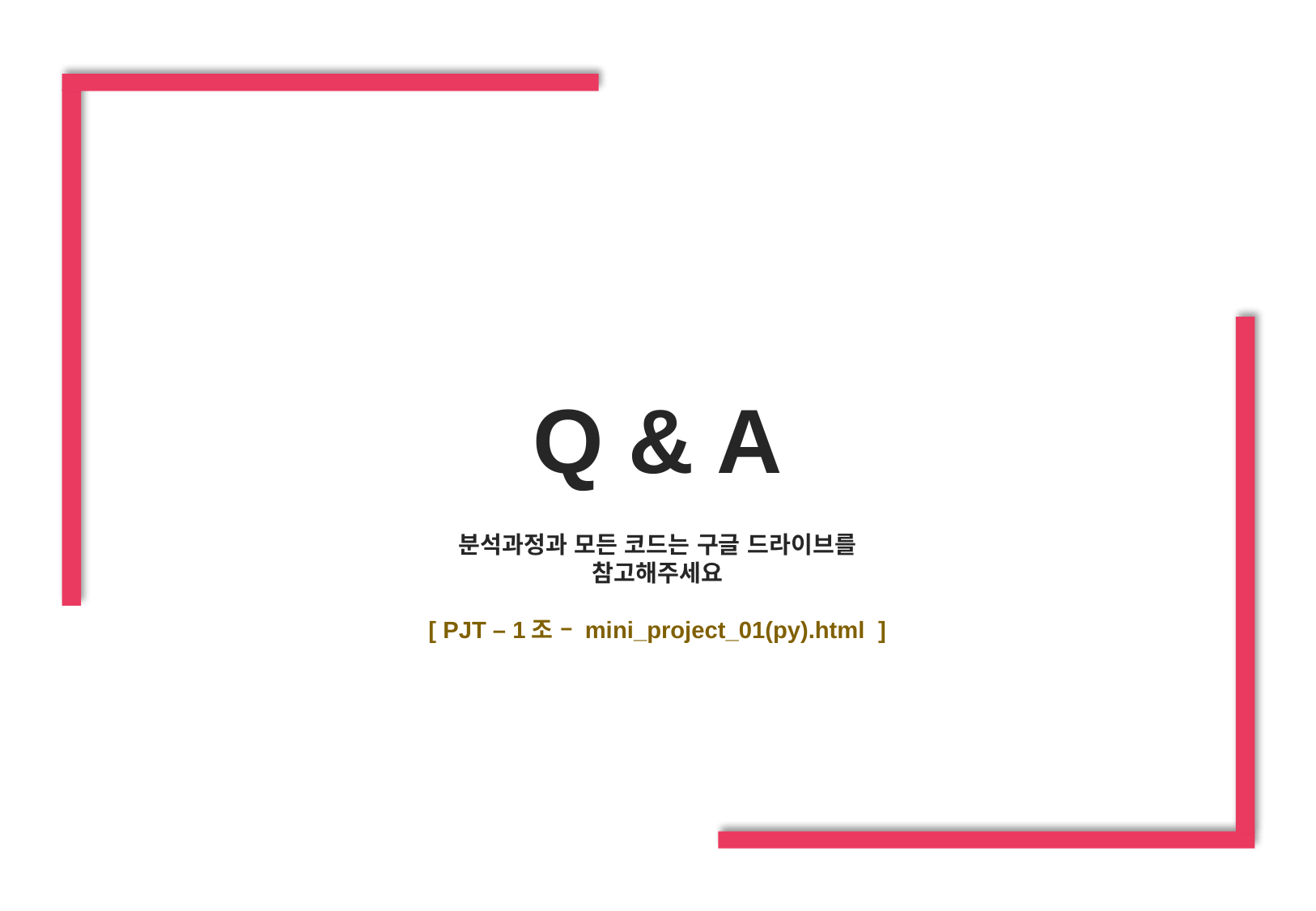

Q & A
분석과정과 모든 코드는 구글 드라이브를 참고해주세요

[ PJT – 1조 – mini_project_01(py).html  ]